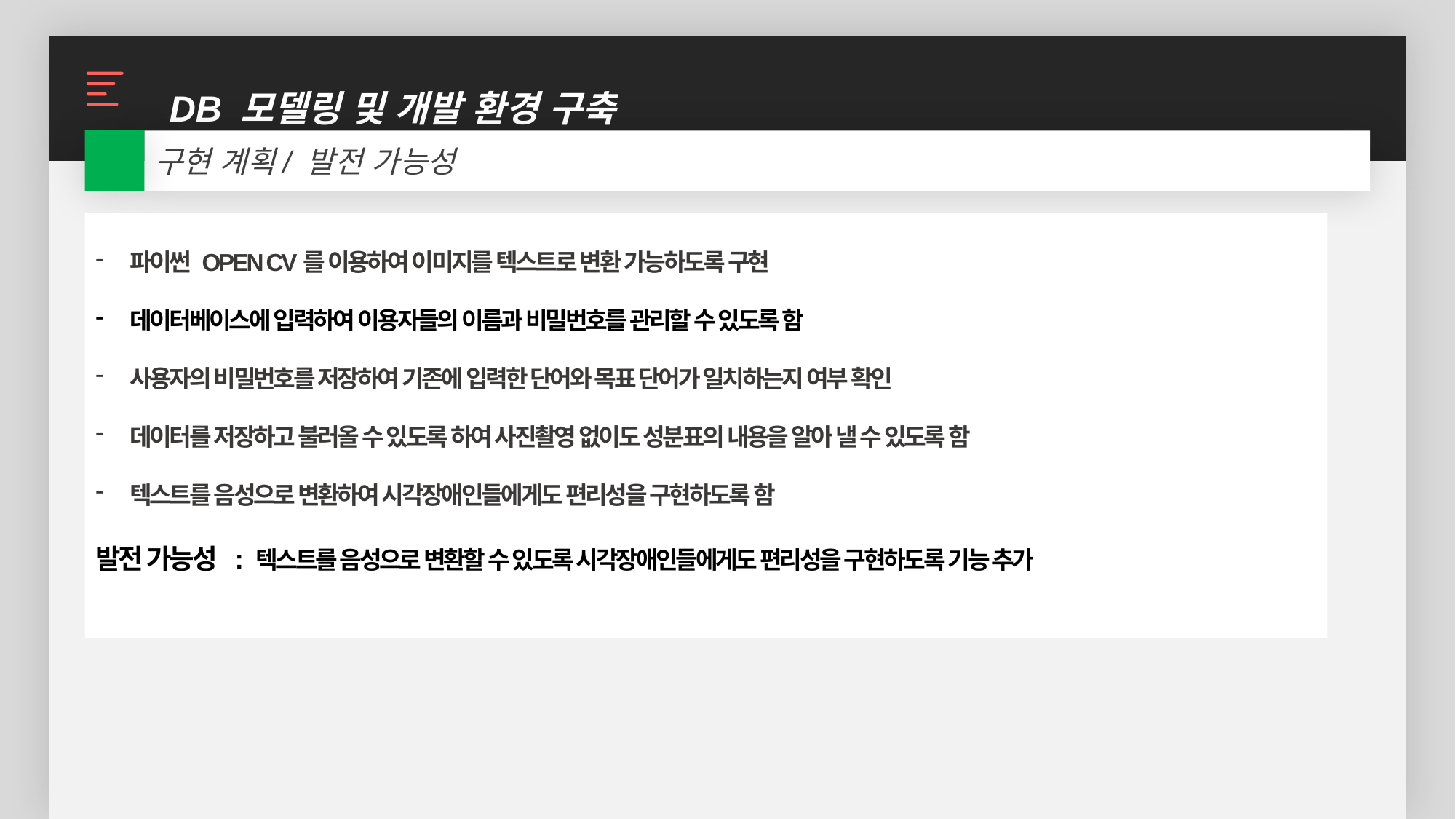

DB 모델링 및 개발 환경 구축

구현 계획/ 발전 가능성

파이썬 OPEN CV를 이용하여 이미지를 텍스트로 변환 가능하도록 구현
데이터베이스에 입력하여 이용자들의 이름과 비밀번호를 관리할 수 있도록 함
사용자의 비밀번호를 저장하여 기존에 입력한 단어와 목표 단어가 일치하는지 여부 확인
데이터를 저장하고 불러올 수 있도록 하여 사진촬영 없이도 성분표의 내용을 알아 낼 수 있도록 함
텍스트를 음성으로 변환하여 시각장애인들에게도 편리성을 구현하도록 함
발전 가능성  : 텍스트를 음성으로 변환할 수 있도록 시각장애인들에게도 편리성을 구현하도록 기능 추가